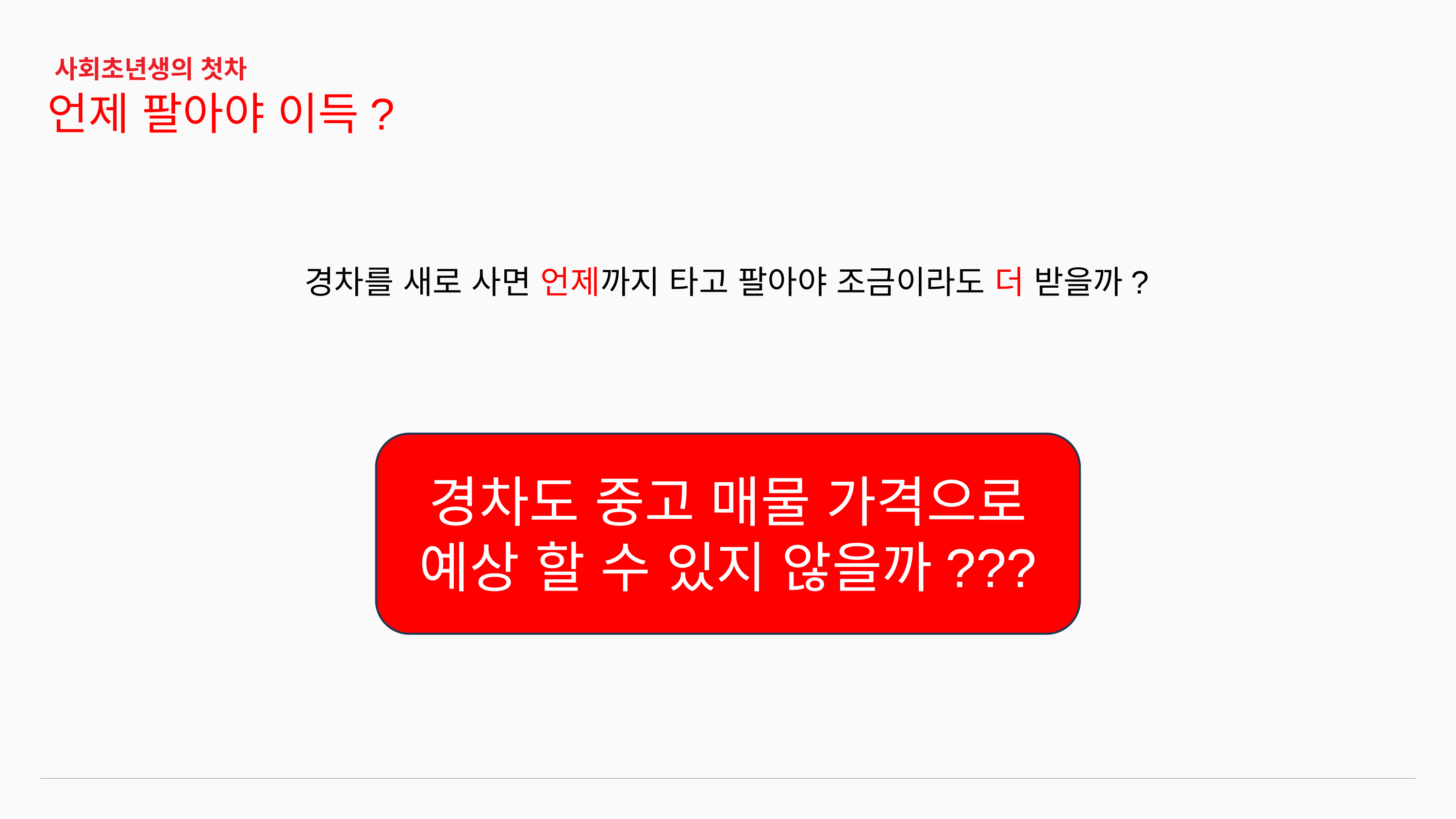

사회초년생의 첫차
언제 팔아야 이득?
경차를 새로 사면 언제까지 타고 팔아야 조금이라도 더 받을까?

경차도 중고 매물 가격으로 예상 할 수 있지 않을까???